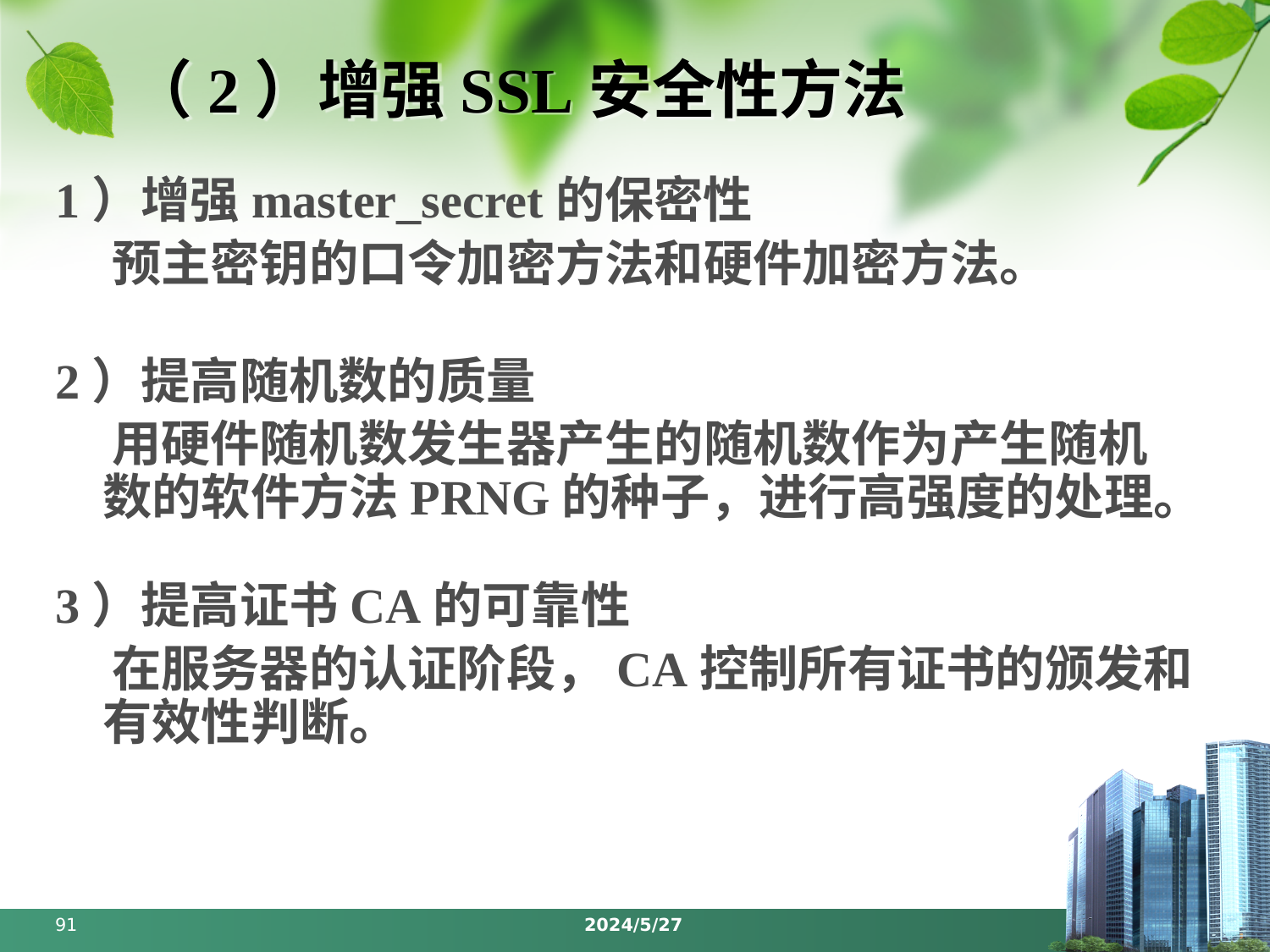

# （2）增强SSL安全性方法
1）增强master_secret的保密性
    预主密钥的口令加密方法和硬件加密方法。

2）提高随机数的质量
    用硬件随机数发生器产生的随机数作为产生随机数的软件方法PRNG的种子，进行高强度的处理。

3）提高证书CA的可靠性
    在服务器的认证阶段，CA控制所有证书的颁发和有效性判断。
91
2024/5/27